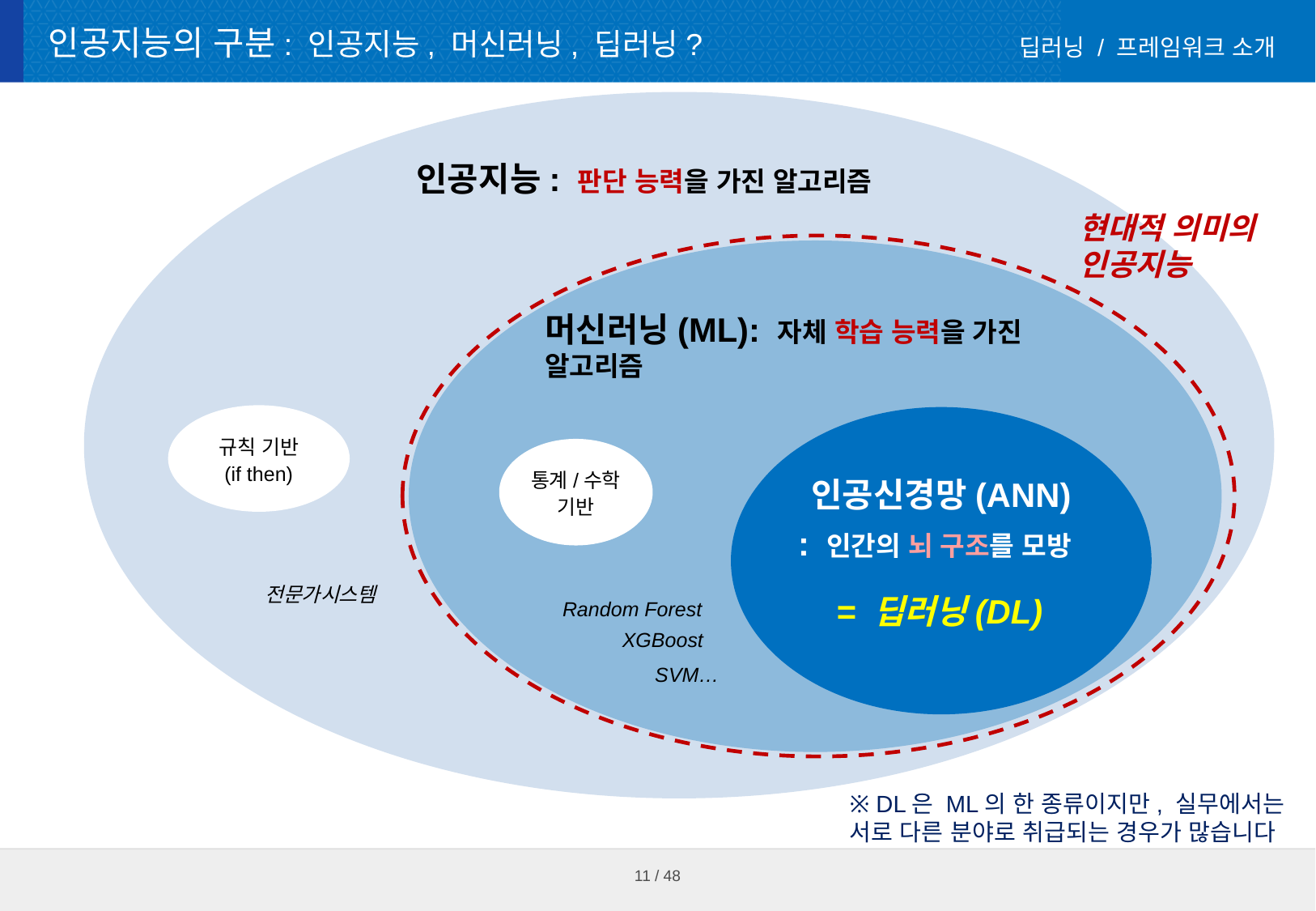

# 인공지능의 구분: 인공지능, 머신러닝, 딥러닝?
딥러닝 / 프레임워크 소개

인공지능: 판단 능력을 가진 알고리즘
현대적 의미의
인공지능

※ DL은 ML의 한 종류이지만, 실무에서는
서로 다른 분야로 취급되는 경우가 많습니다

머신러닝(ML): 자체 학습 능력을 가진 알고리즘
통계/수학
기반
Random Forest
XGBoost
SVM…
규칙 기반
(if then)

인공신경망(ANN)
: 인간의 뇌 구조를 모방
= 딥러닝(DL)
전문가시스템